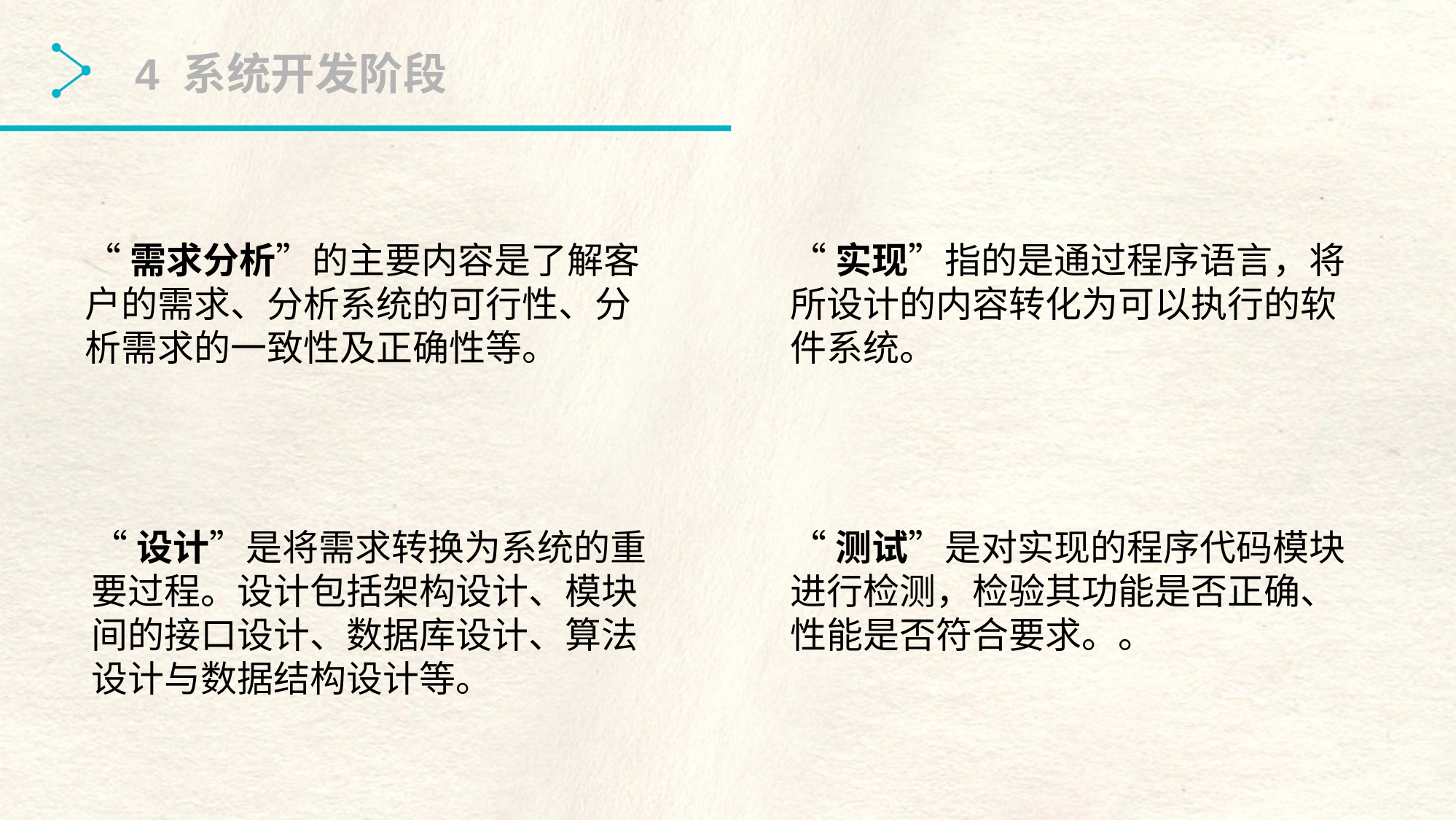

4 系统开发阶段

“需求分析”的主要内容是了解客户的需求、分析系统的可行性、分析需求的一致性及正确性等。
“实现”指的是通过程序语言，将所设计的内容转化为可以执行的软件系统。
“设计”是将需求转换为系统的重要过程。设计包括架构设计、模块间的接口设计、数据库设计、算法设计与数据结构设计等。
“测试”是对实现的程序代码模块进行检测，检验其功能是否正确、性能是否符合要求。。